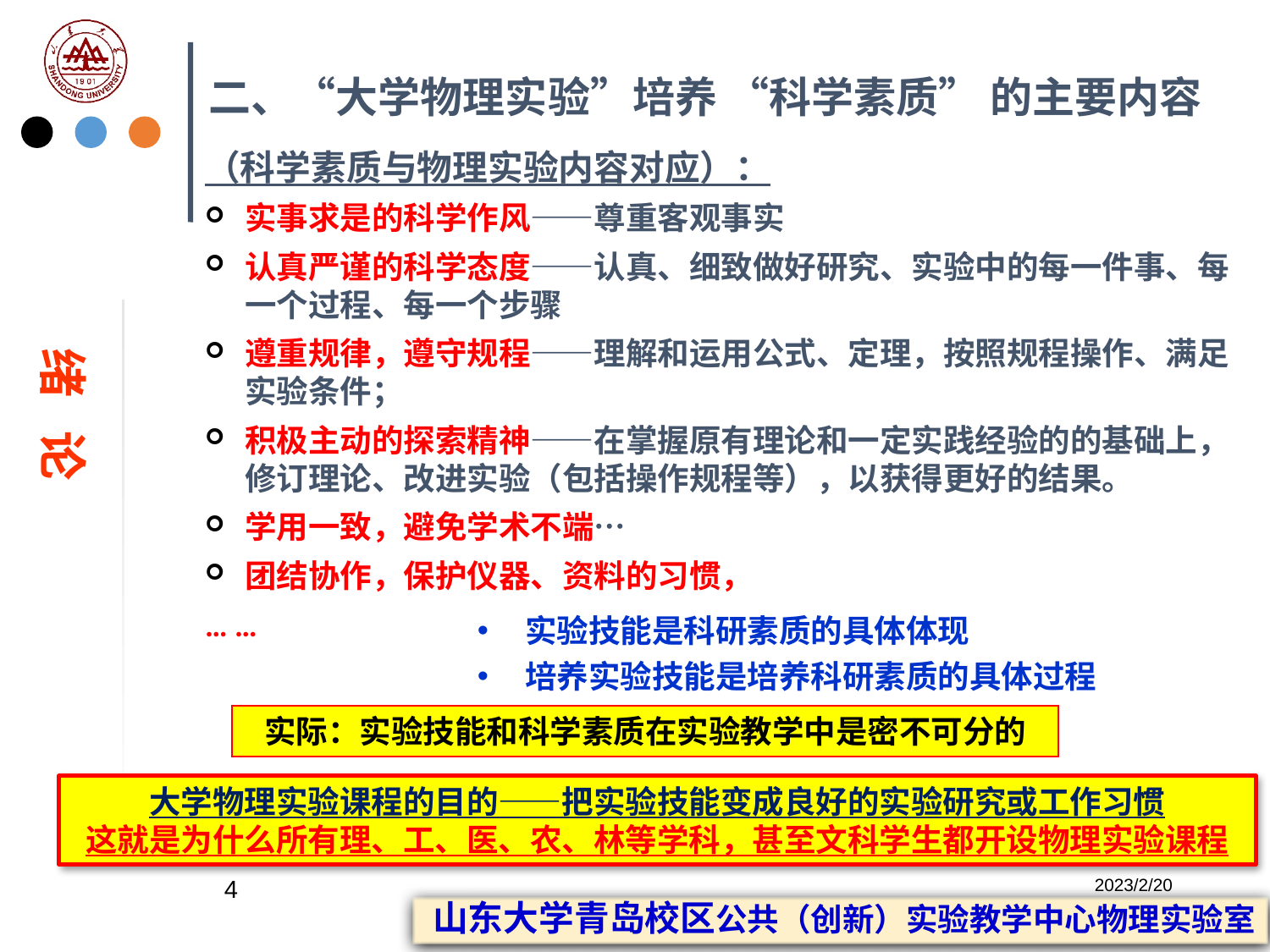

# 二、“大学物理实验”培养 “科学素质” 的主要内容
（科学素质与物理实验内容对应）：
实事求是的科学作风——尊重客观事实
认真严谨的科学态度——认真、细致做好研究、实验中的每一件事、每一个过程、每一个步骤
遵重规律，遵守规程——理解和运用公式、定理，按照规程操作、满足实验条件；
积极主动的探索精神——在掌握原有理论和一定实践经验的的基础上，修订理论、改进实验（包括操作规程等），以获得更好的结果。
学用一致，避免学术不端…
团结协作，保护仪器、资料的习惯，
… …

绪   论
实验技能是科研素质的具体体现
培养实验技能是培养科研素质的具体过程
实际：实验技能和科学素质在实验教学中是密不可分的
大学物理实验课程的目的——把实验技能变成良好的实验研究或工作习惯
这就是为什么所有理、工、医、农、林等学科，甚至文科学生都开设物理实验课程
4
2023/2/20